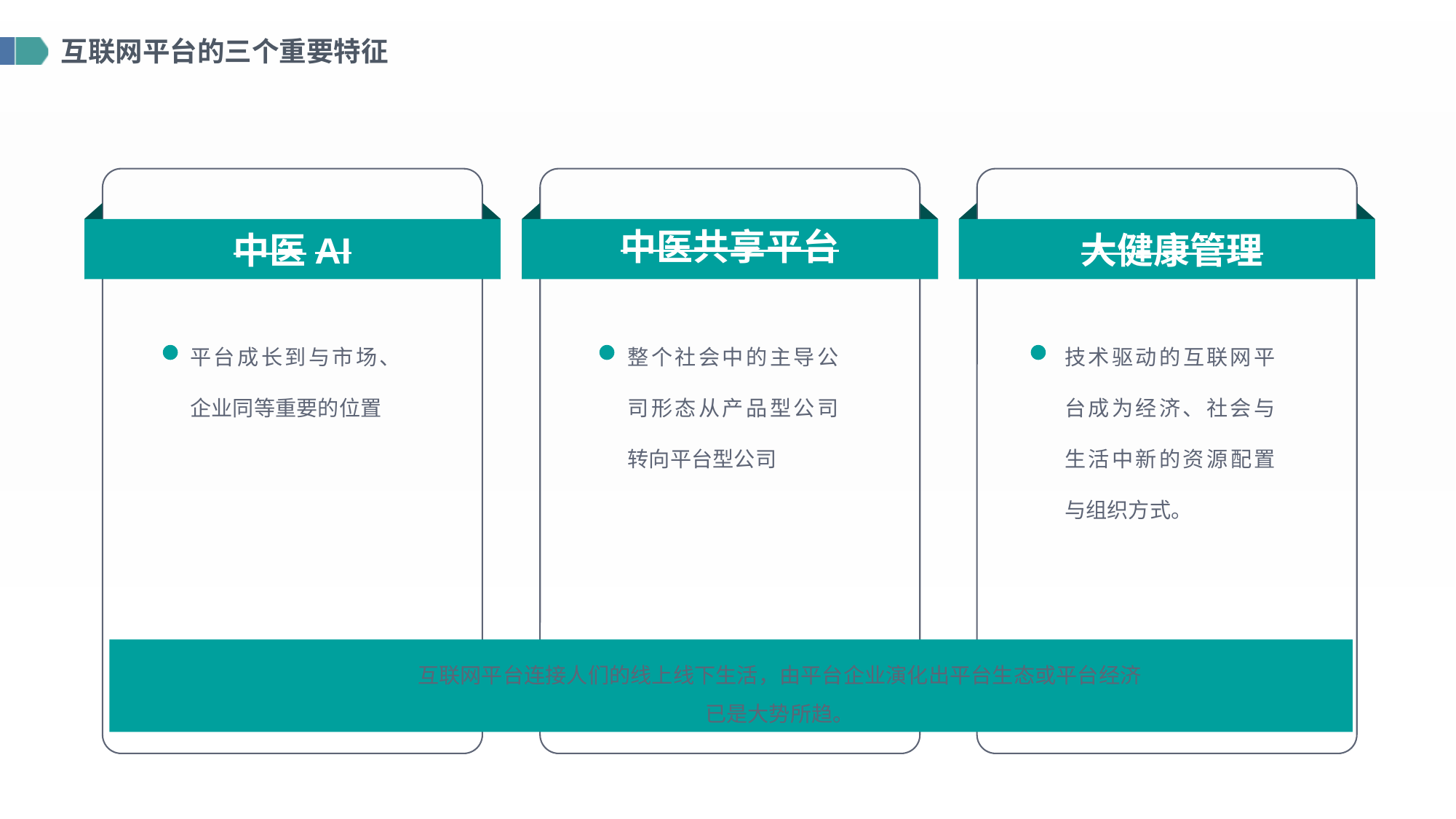

互联网平台的三个重要特征

中医共享平台
中医AI
大健康管理

整个社会中的主导公司形态从产品型公司转向平台型公司
技术驱动的互联网平台成为经济、社会与生活中新的资源配置与组织方式。
平台成长到与市场、企业同等重要的位置

互联网平台连接人们的线上线下生活，由平台企业演化出平台生态或平台经济已是大势所趋。